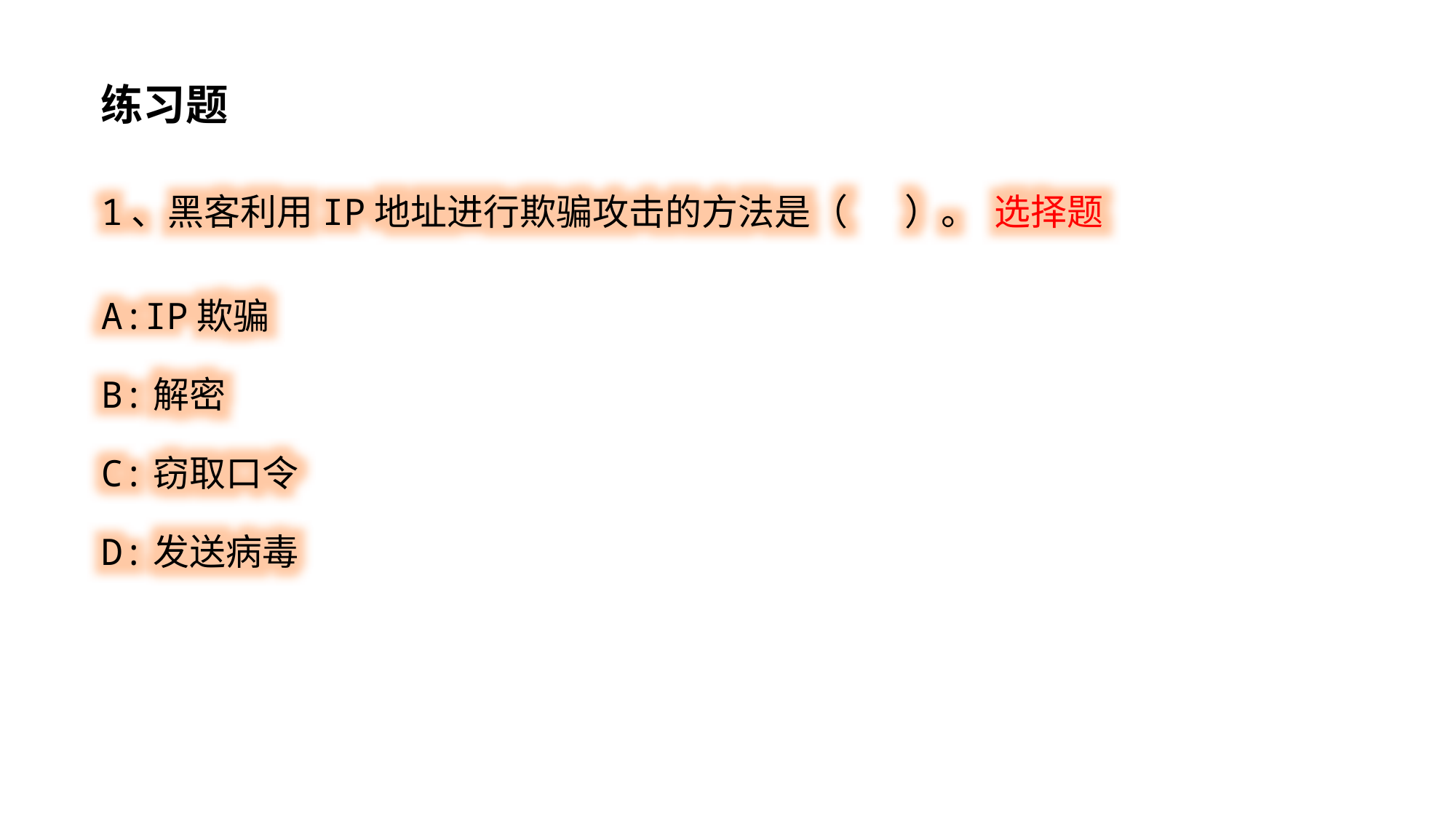

练习题
1、黑客利用IP地址进行欺骗攻击的方法是（       ）。  选择题

A:IP欺骗

B:解密

C:窃取口令

D:发送病毒